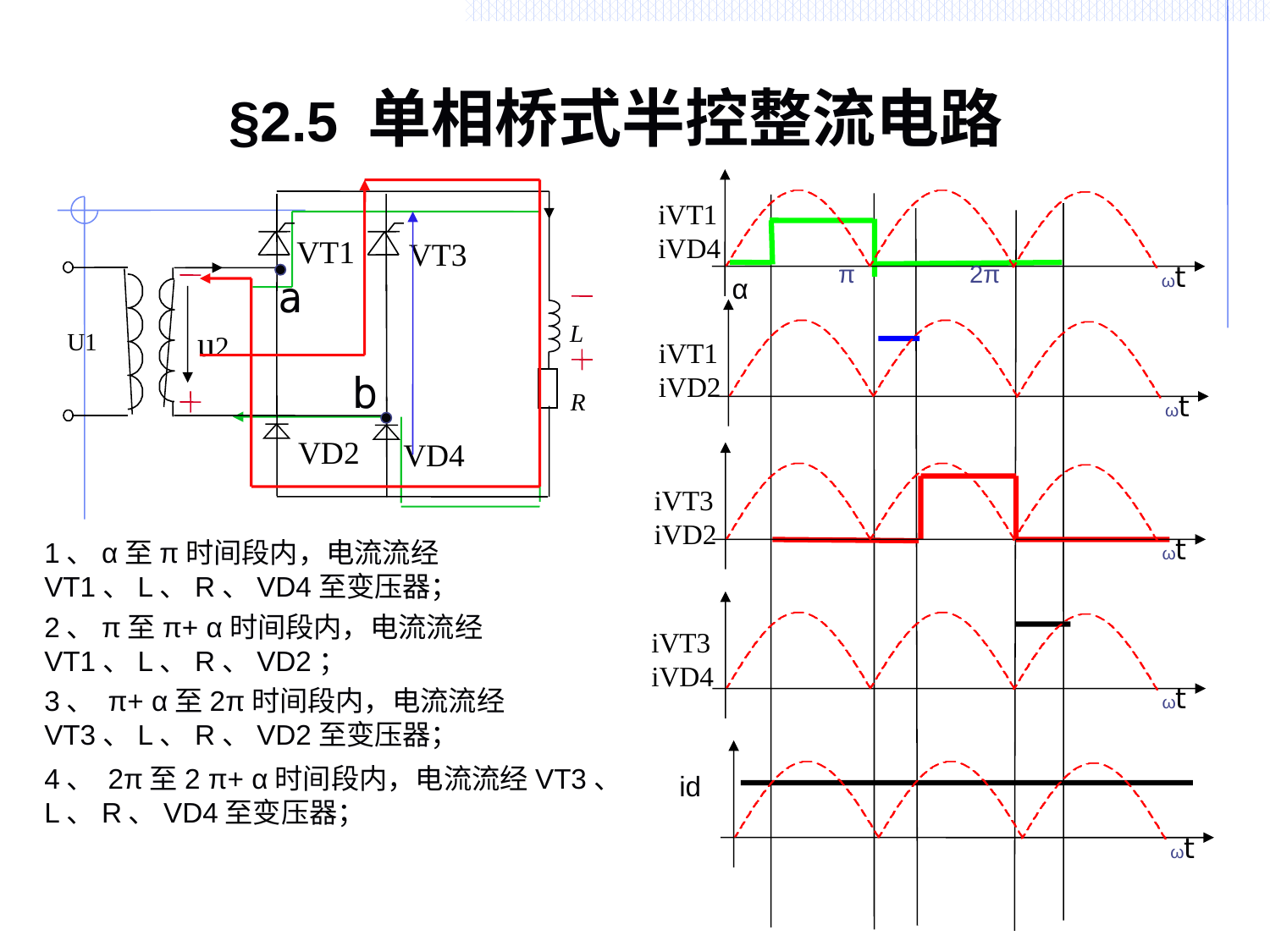

# §2.5 单相桥式半控整流电路

ωt

iVT1
iVD4

π

2π

VT1
VT3

u2
U1

VD2
VD4

L

R

a
b

α

ωt

iVT1
iVD2

ωt

iVT3
iVD2

ωt

iVT3
iVD4

1、α至π时间段内，电流流经VT1、L、R、VD4至变压器；

2、π至π+ α时间段内，电流流经VT1、L、R、VD2；

3、 π+ α至2π时间段内，电流流经VT3、L、R、VD2至变压器；

ωt

id

4、 2π至2 π+ α时间段内，电流流经VT3、L、R、VD4至变压器；